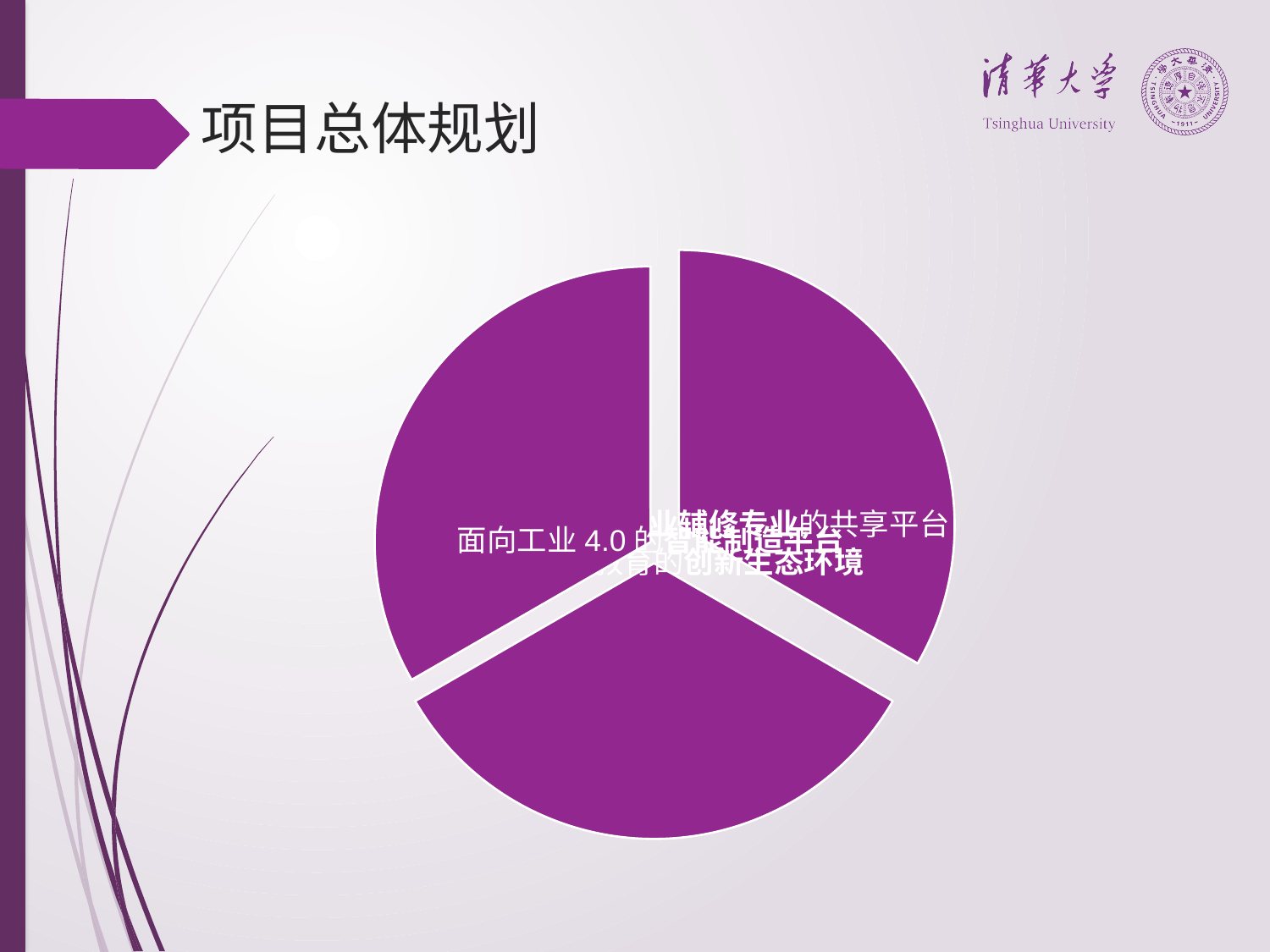

# 项目总体规划
服务于技术创新创业辅修专业的共享平台
服务于双创教育的创新生态环境
面向工业4.0的智能制造平台